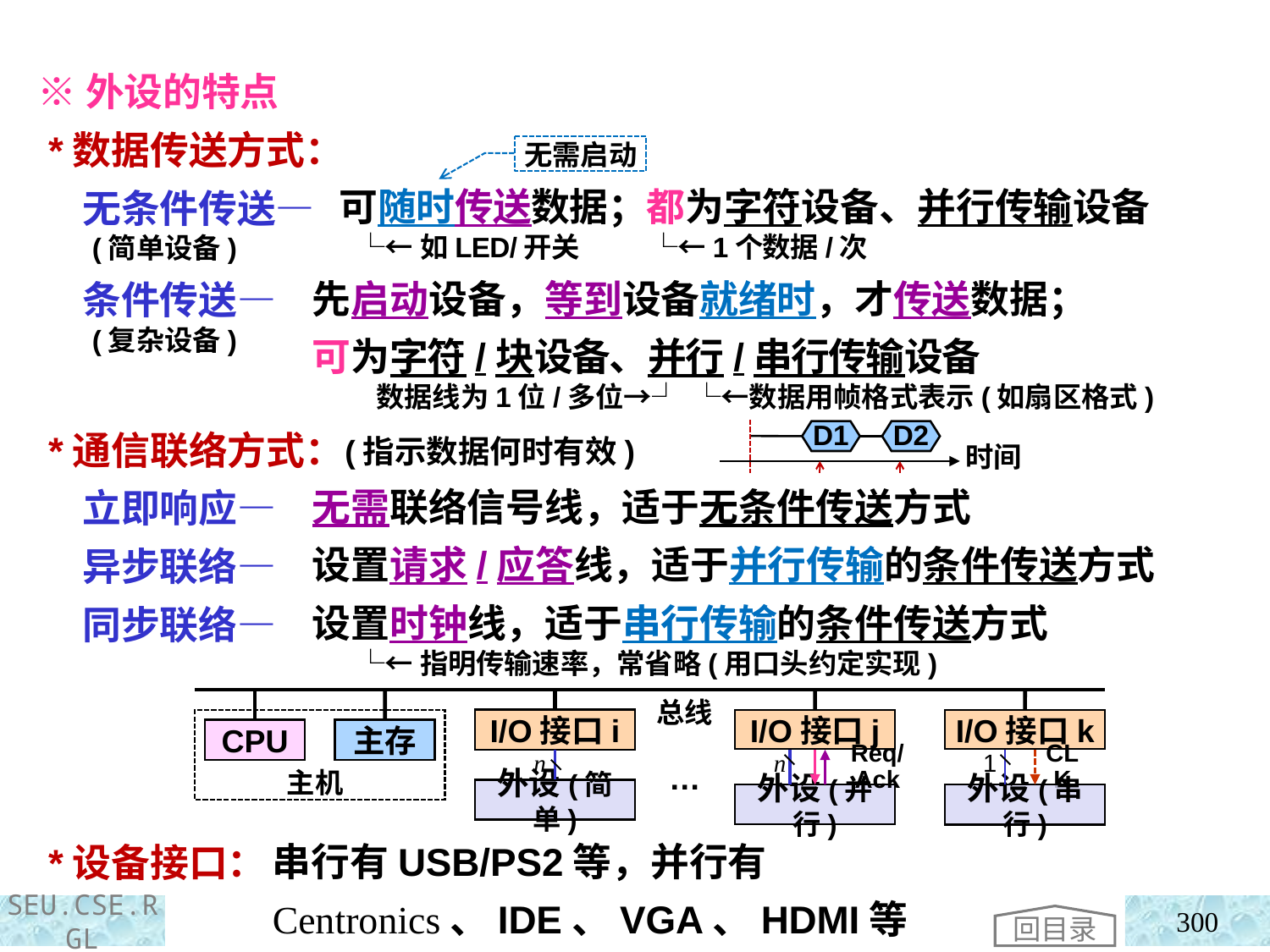

※外设的特点
 *数据传送方式：
    无条件传送—
       (简单设备)
    条件传送—
       (复杂设备)

 *通信联络方式：
    立即响应—
    异步联络—
    同步联络—

 *设备接口：
无需启动
  可随时传送数据；都为字符设备、并行传输设备
       └←如LED/开关           └←1个数据/次
先启动设备，等到设备就绪时，才传送数据；
可为字符/块设备、并行/串行传输设备
         数据线为1位/多位→┘  └←数据用帧格式表示(如扇区格式)
   (指示数据何时有效)
D1
D2
时间
无需联络信号线，适于无条件传送方式
设置请求/应答线，适于并行传输的条件传送方式
设置时钟线，适于串行传输的条件传送方式
       └←指明传输速率，常省略(用口头约定实现)
总线
I/O接口i

I/O接口j
I/O接口k
CPU
主存
n
…
主机
外设(简单)
n
1
Req/Ack
CLK
外设(并行)
外设(串行)
串行有USB/PS2等，并行有Centronics、IDE、VGA、HDMI等
回目录
300